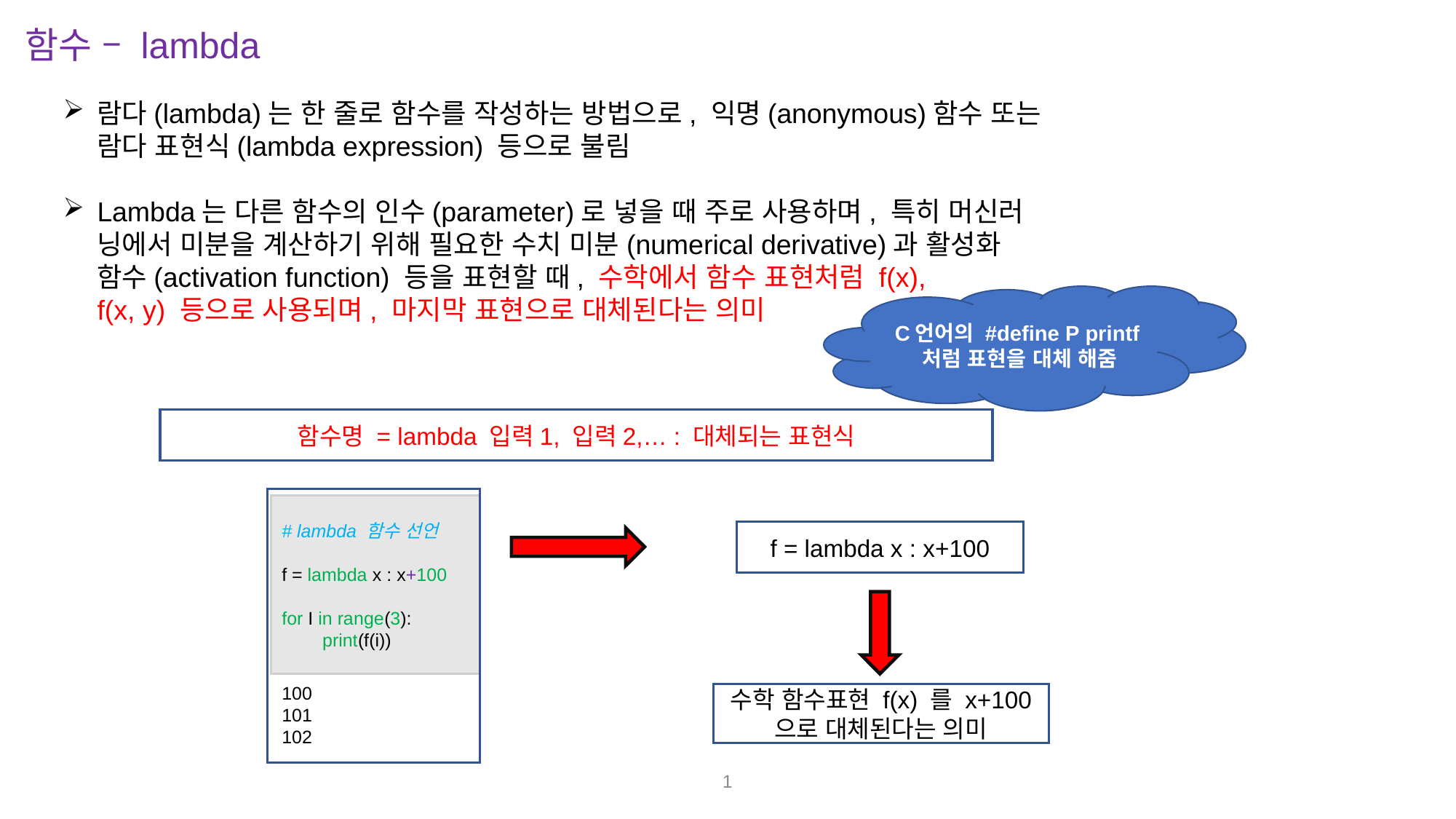

함수 – lambda
람다(lambda)는 한 줄로 함수를 작성하는 방법으로, 익명(anonymous)함수 또는
람다 표현식(lambda expression) 등으로 불림

Lambda는 다른 함수의 인수(parameter)로 넣을 때 주로 사용하며, 특히 머신러
닝에서 미분을 계산하기 위해 필요한 수치 미분(numerical derivative)과 활성화
함수(activation function) 등을 표현할 때, 수학에서 함수 표현처럼 f(x),
f(x, y) 등으로 사용되며, 마지막 표현으로 대체된다는 의미
C언어의 #define P printf처럼 표현을 대체 해줌
함수명 = lambda 입력1, 입력2,… : 대체되는 표현식

# lambda 함수 선언

f = lambda x : x+100

for I in range(3):
        print(f(i))
100
101
102
f = lambda x : x+100

수학 함수표현 f(x) 를 x+100
으로 대체된다는 의미
1